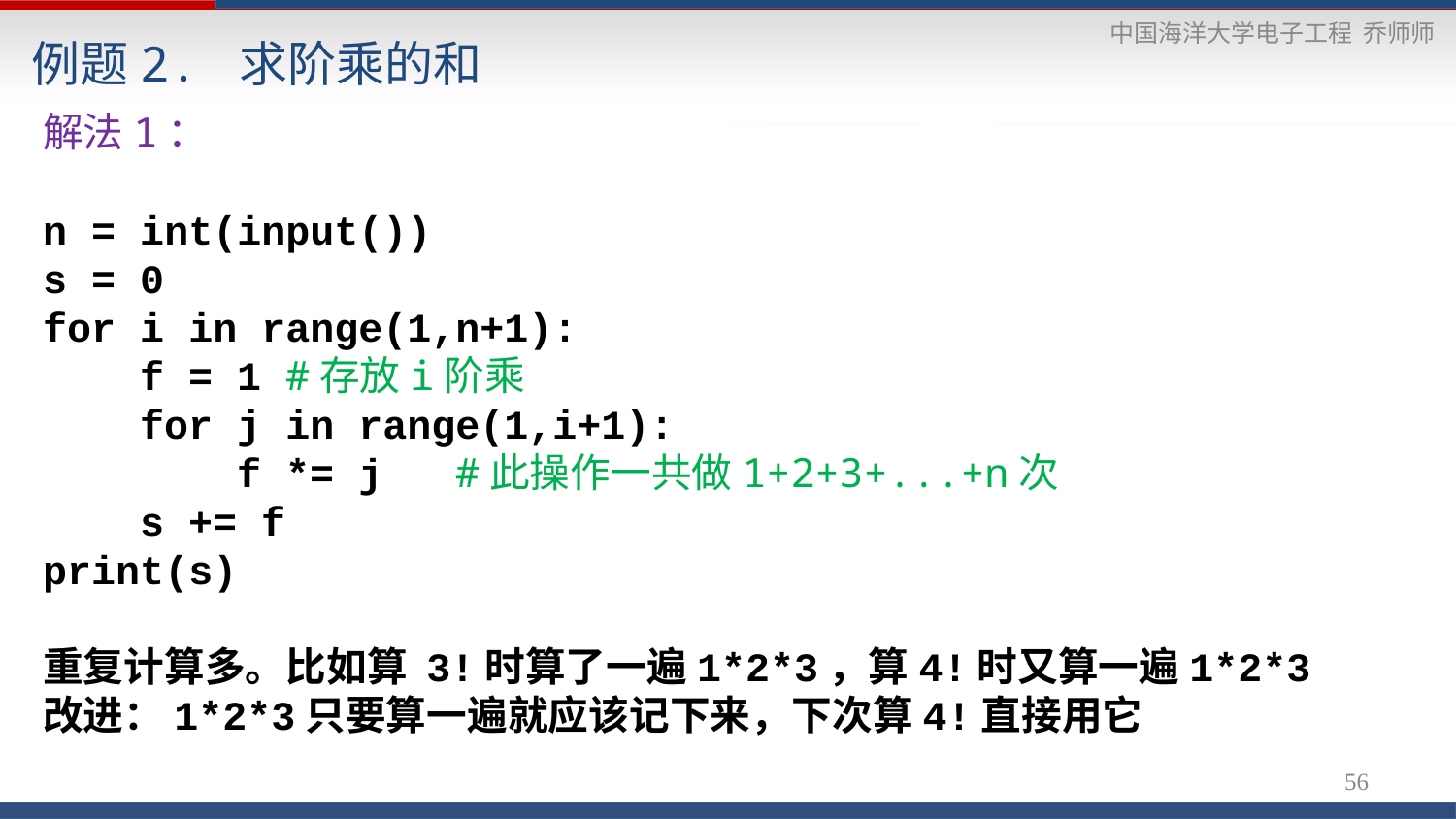

# 例题2. 求阶乘的和
解法1：

n = int(input())
s = 0
for i in range(1,n+1):
    f = 1 #存放i阶乘
    for j in range(1,i+1):
        f *= j   #此操作一共做1+2+3+...+n次
    s += f
print(s)

重复计算多。比如算 3!时算了一遍1*2*3，算4!时又算一遍1*2*3
改进：1*2*3只要算一遍就应该记下来，下次算4!直接用它

56